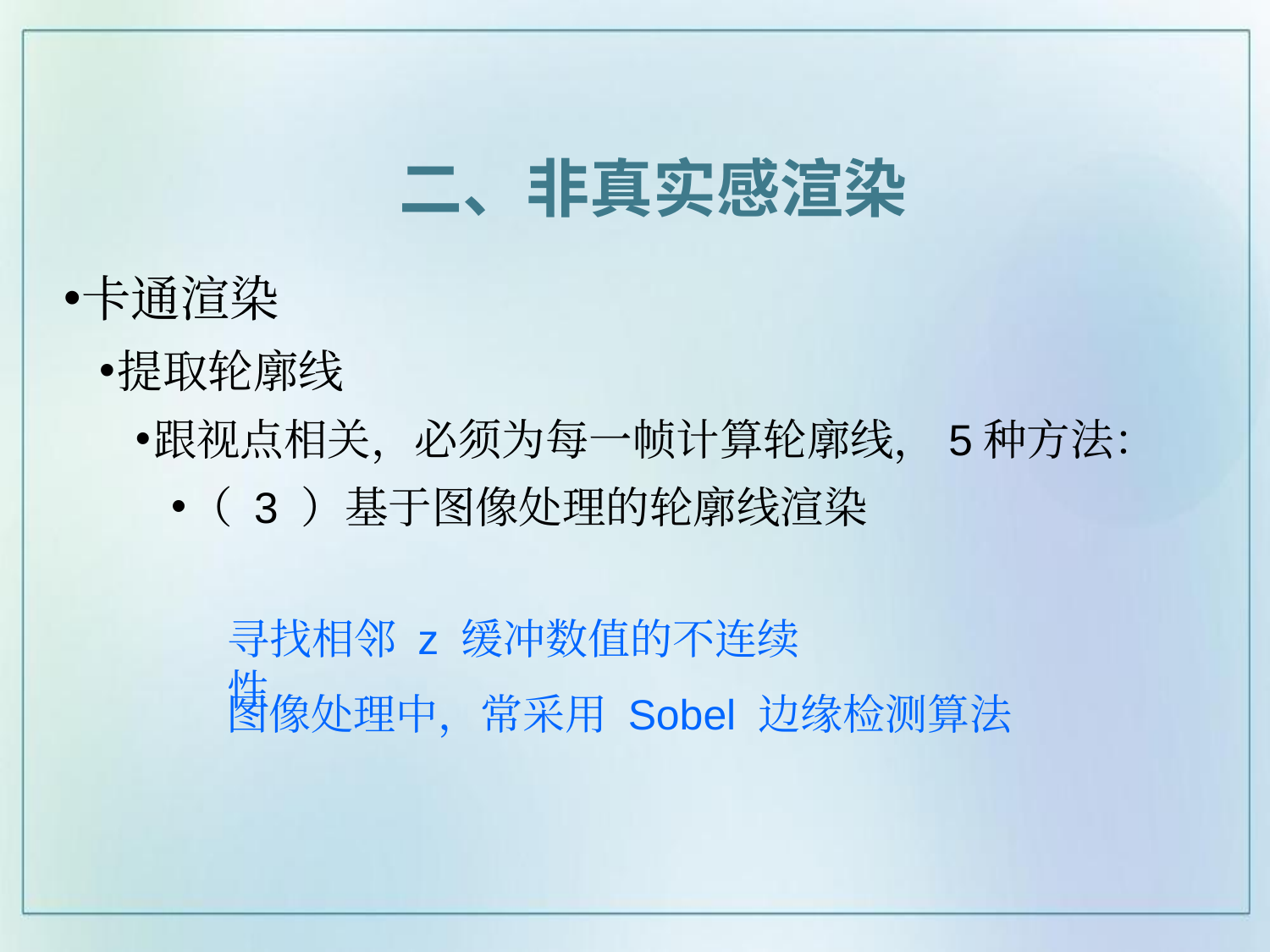

二、非真实感渲染
卡通渲染
提取轮廓线
跟视点相关，必须为每一帧计算轮廓线，5种方法：
（ 3 ）基于图像处理的轮廓线渲染

寻找相邻 z 缓冲数值的不连续性
图像处理中，常采用 Sobel 边缘检测算法